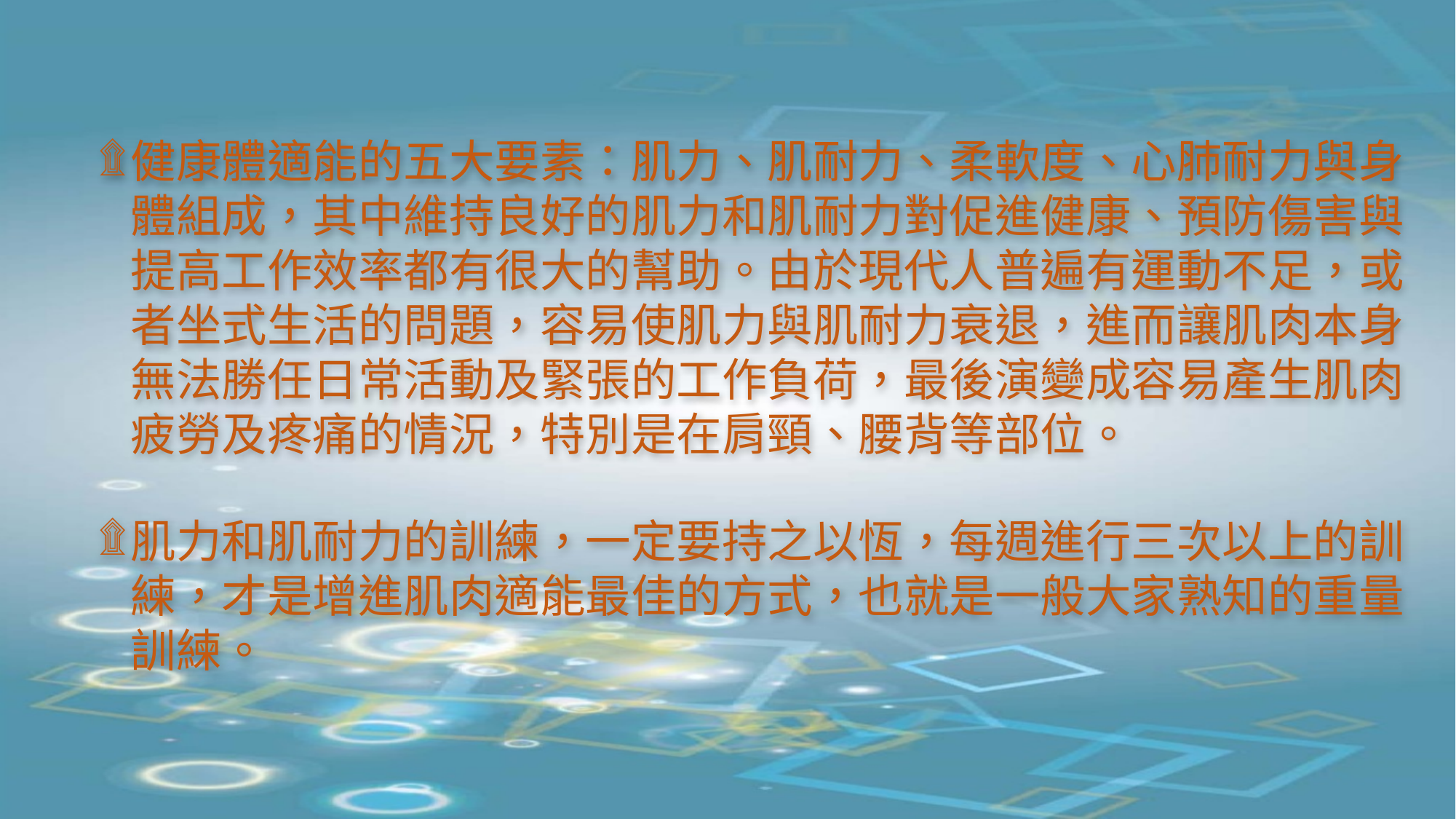

健康體適能的五大要素：肌力、肌耐力、柔軟度、心肺耐力與身體組成，其中維持良好的肌力和肌耐力對促進健康、預防傷害與提高工作效率都有很大的幫助。由於現代人普遍有運動不足，或者坐式生活的問題，容易使肌力與肌耐力衰退，進而讓肌肉本身無法勝任日常活動及緊張的工作負荷，最後演變成容易產生肌肉疲勞及疼痛的情況，特別是在肩頸、腰背等部位。
肌力和肌耐力的訓練，一定要持之以恆，每週進行三次以上的訓練，才是增進肌肉適能最佳的方式，也就是一般大家熟知的重量訓練。